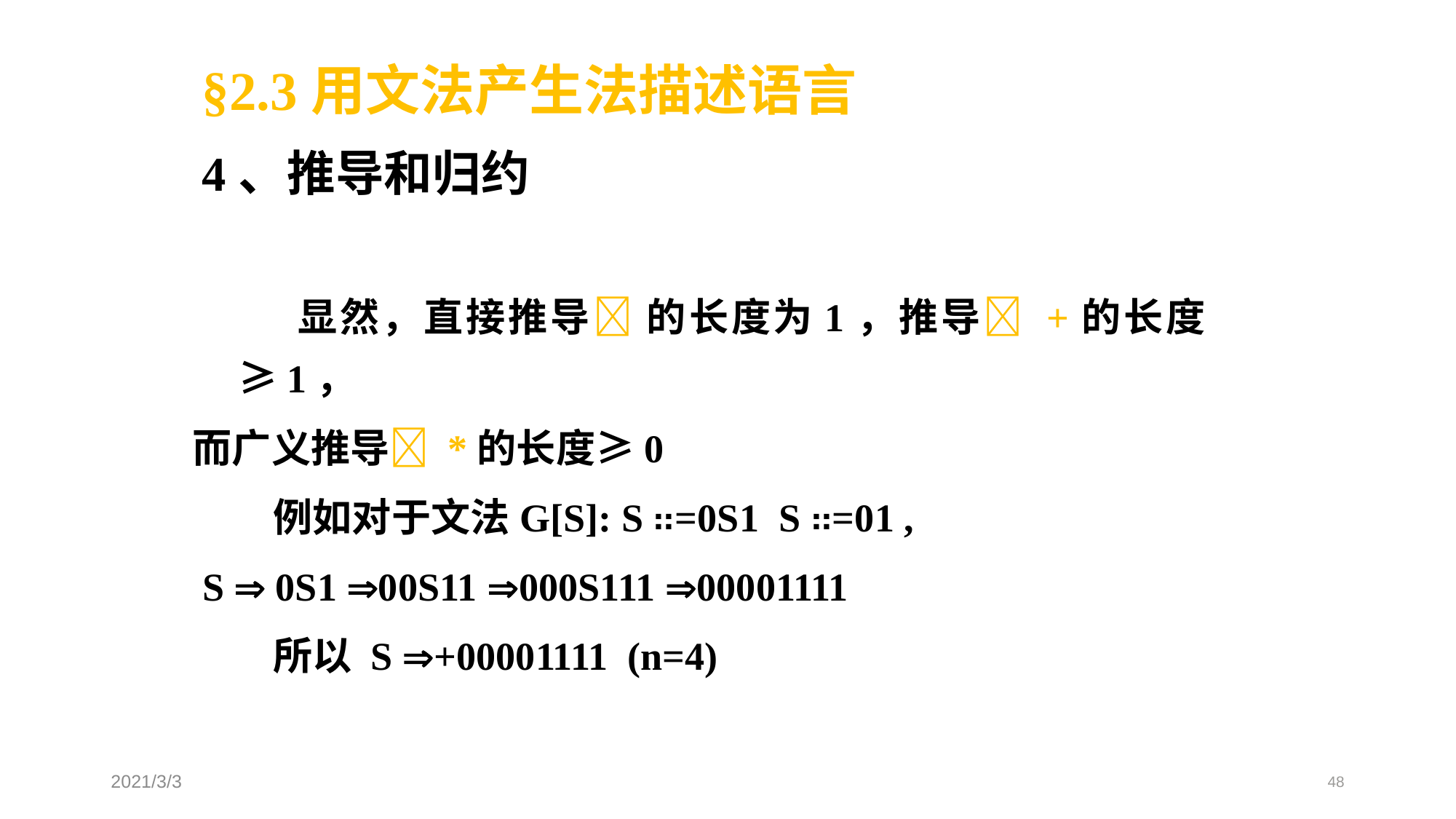

§2.3用文法产生法描述语言
4、推导和归约
        显然，直接推导⇒ 的长度为1，推导⇒ +的长度≥1，
而广义推导⇒ *的长度≥0
        例如对于文法G[S]: S ∷=0S1  S ∷=01 ,
 S ⇒ 0S1 ⇒00S11 ⇒000S111 ⇒00001111
        所以 S ⇒+00001111  (n=4)

2021/3/3
48